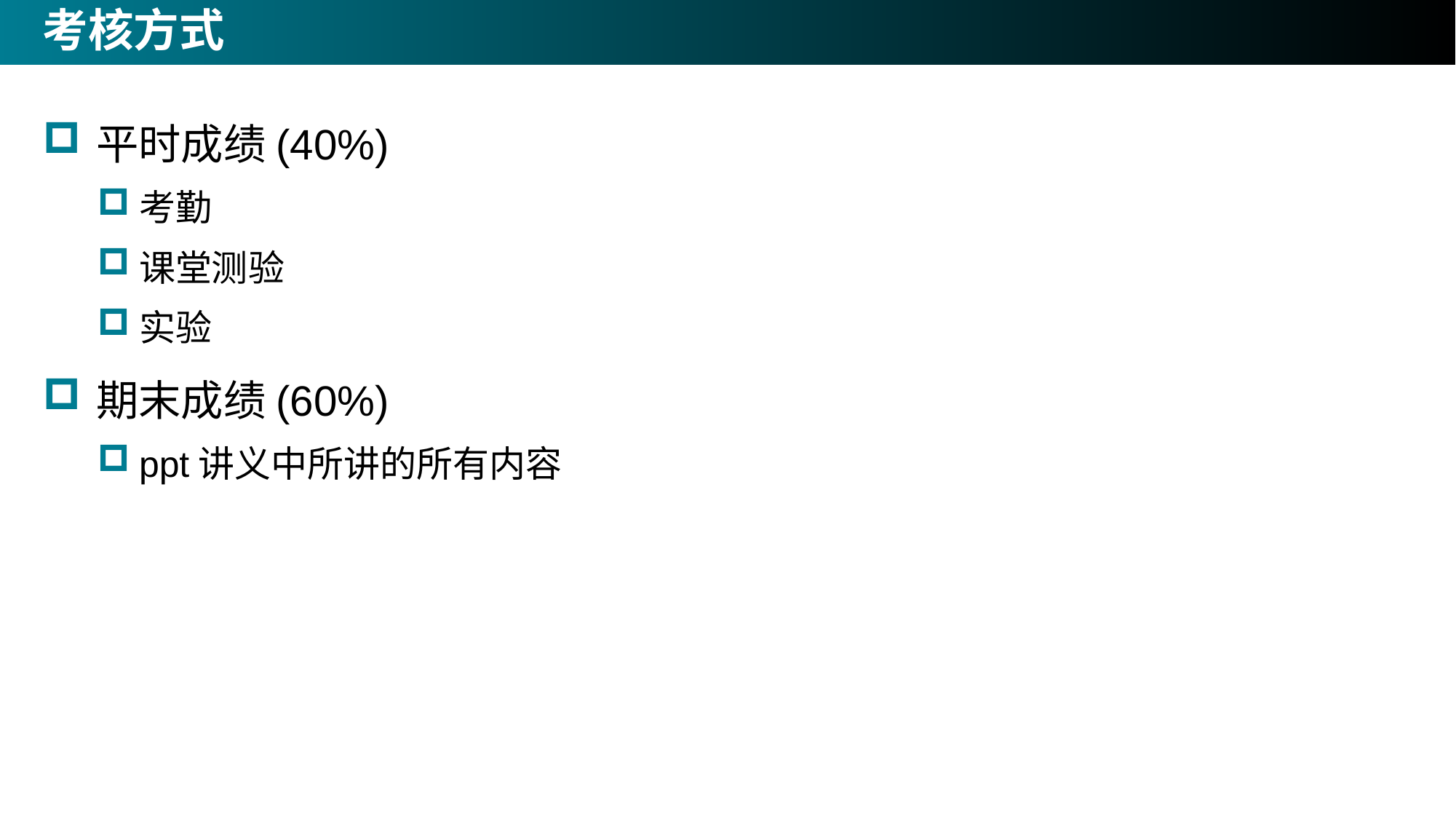

# 考核方式
平时成绩(40%)
考勤
课堂测验
实验
期末成绩(60%)
ppt讲义中所讲的所有内容